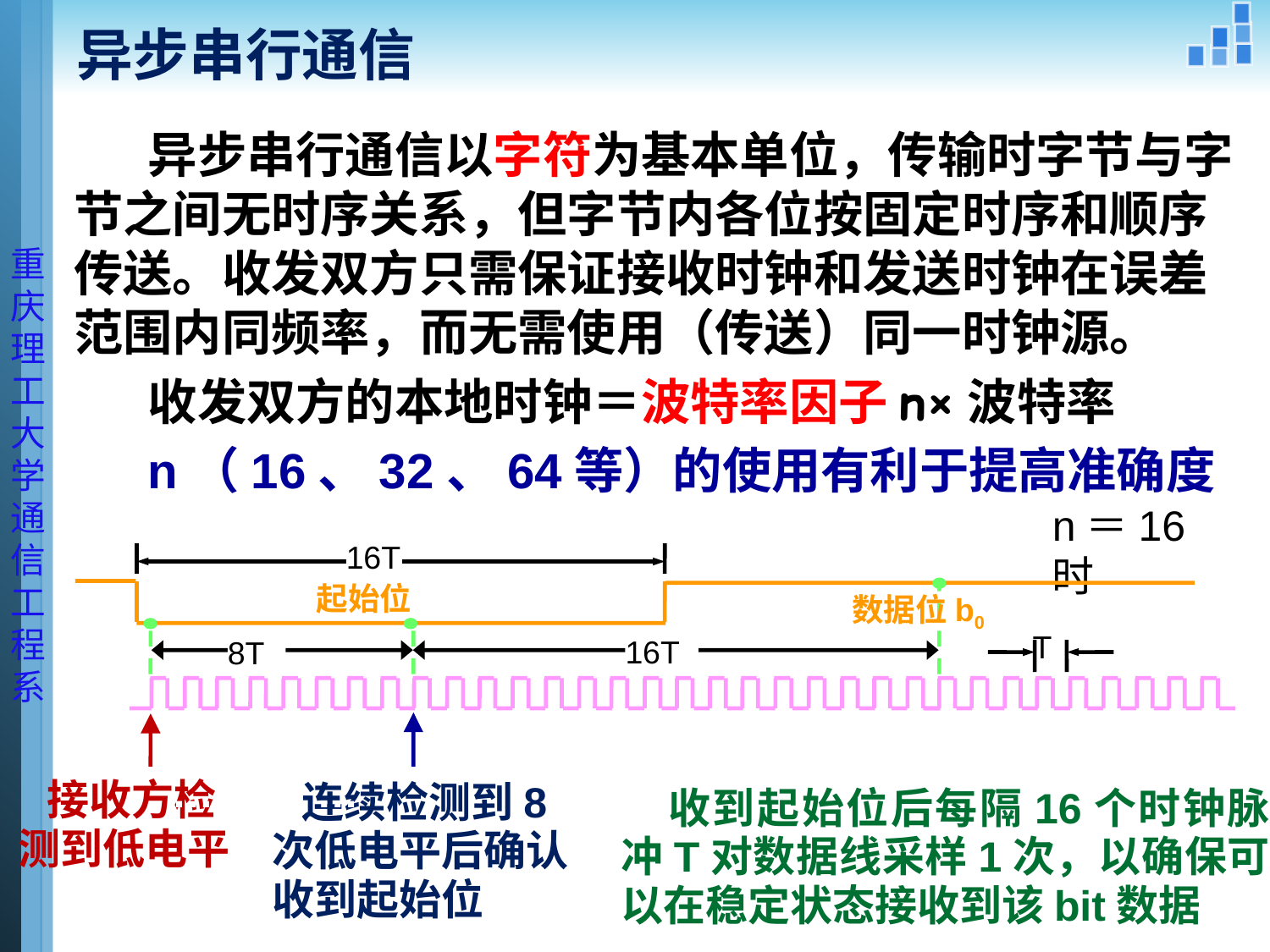

# 异步串行通信
异步串行通信以字符为基本单位，传输时字节与字节之间无时序关系，但字节内各位按固定时序和顺序传送。收发双方只需保证接收时钟和发送时钟在误差范围内同频率，而无需使用（传送）同一时钟源。
收发双方的本地时钟＝波特率因子n×波特率
n（16、32、64等）的使用有利于提高准确度
n＝16时
16T

起始位

数据位b0

T
16T
8T

……
……
  接收方检测到低电平
  连续检测到8次低电平后确认收到起始位
   收到起始位后每隔16个时钟脉冲T对数据线采样1次，以确保可以在稳定状态接收到该bit数据